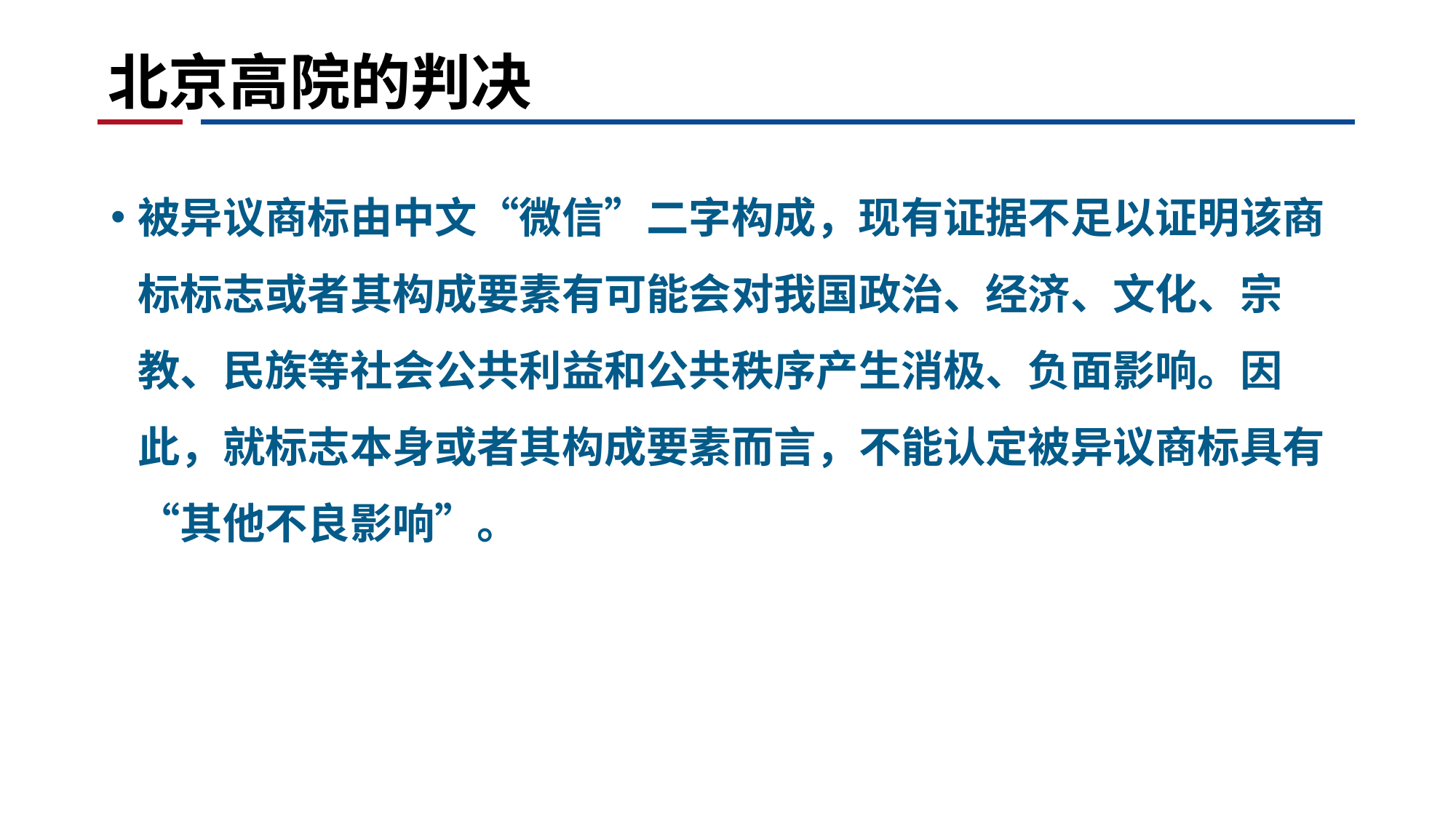

# 北京高院的判决
被异议商标由中文“微信”二字构成，现有证据不足以证明该商标标志或者其构成要素有可能会对我国政治、经济、文化、宗教、民族等社会公共利益和公共秩序产生消极、负面影响。因此，就标志本身或者其构成要素而言，不能认定被异议商标具有“其他不良影响”。